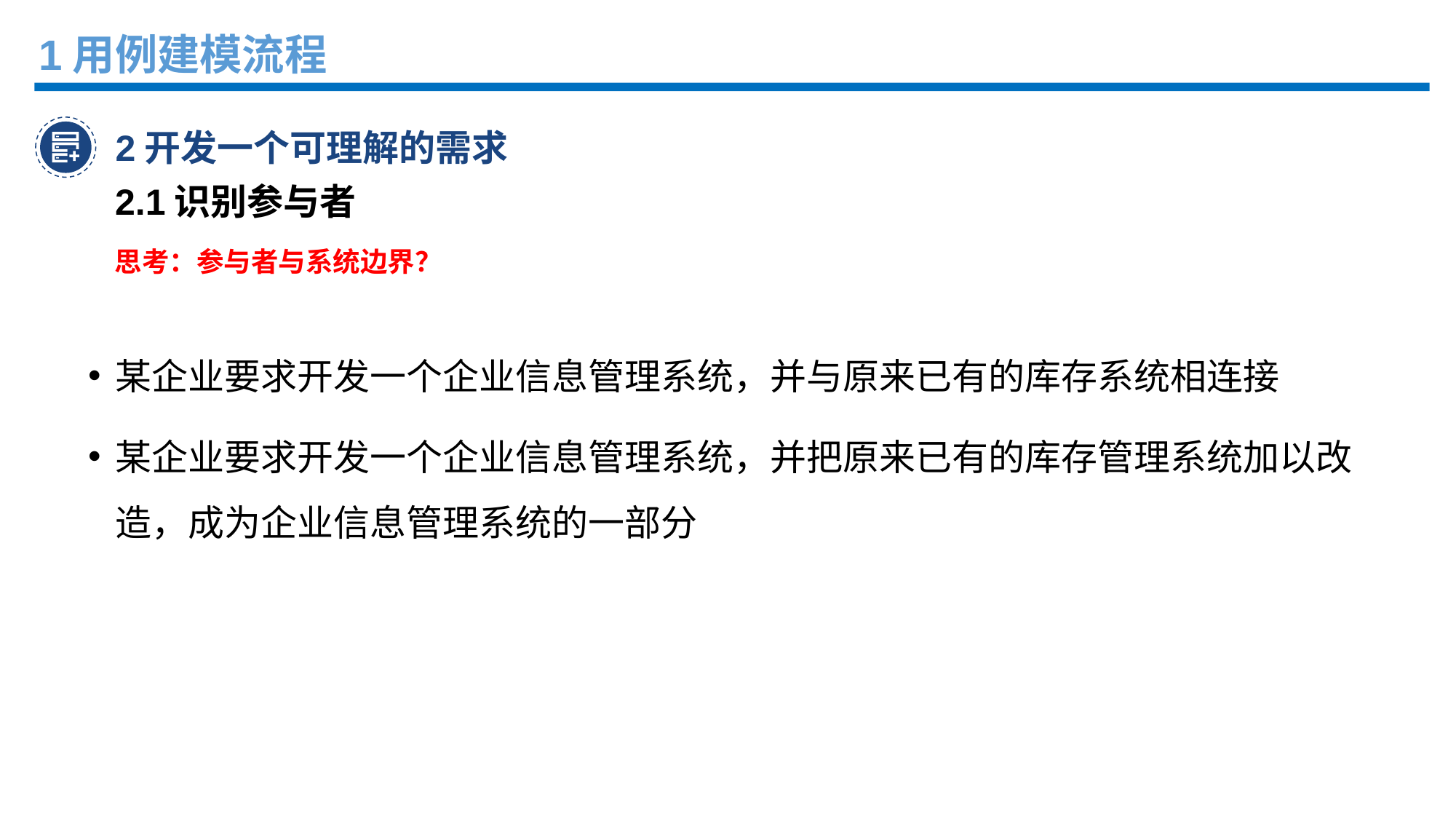

1用例建模流程

2开发一个可理解的需求

2.1识别参与者
思考：参与者与系统边界？
某企业要求开发一个企业信息管理系统，并与原来已有的库存系统相连接
某企业要求开发一个企业信息管理系统，并把原来已有的库存管理系统加以改造，成为企业信息管理系统的一部分